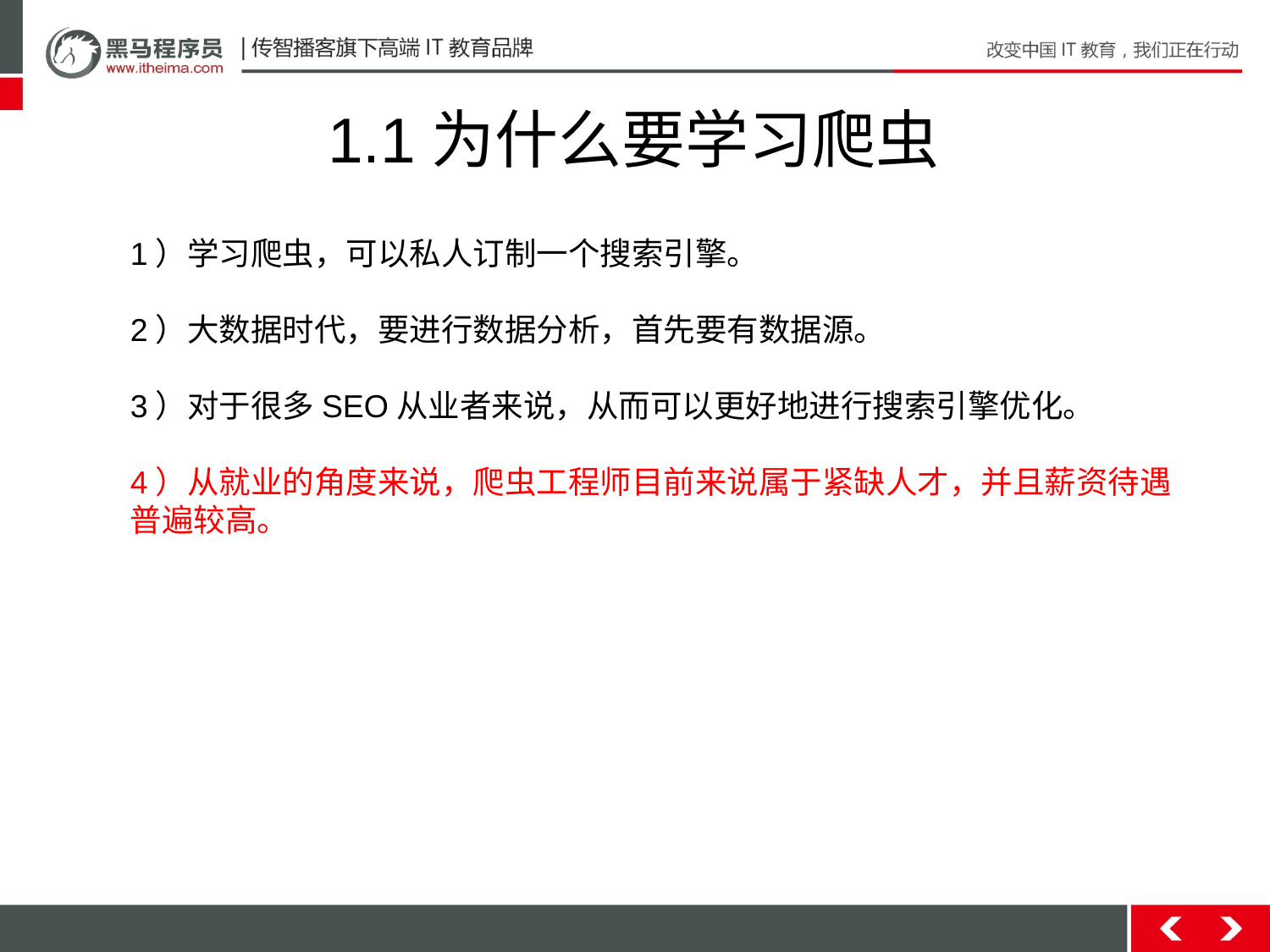

# 1.1为什么要学习爬虫
1）学习爬虫，可以私人订制一个搜索引擎。

2）大数据时代，要进行数据分析，首先要有数据源。

3）对于很多SEO从业者来说，从而可以更好地进行搜索引擎优化。

4）从就业的角度来说，爬虫工程师目前来说属于紧缺人才，并且薪资待遇普遍较高。